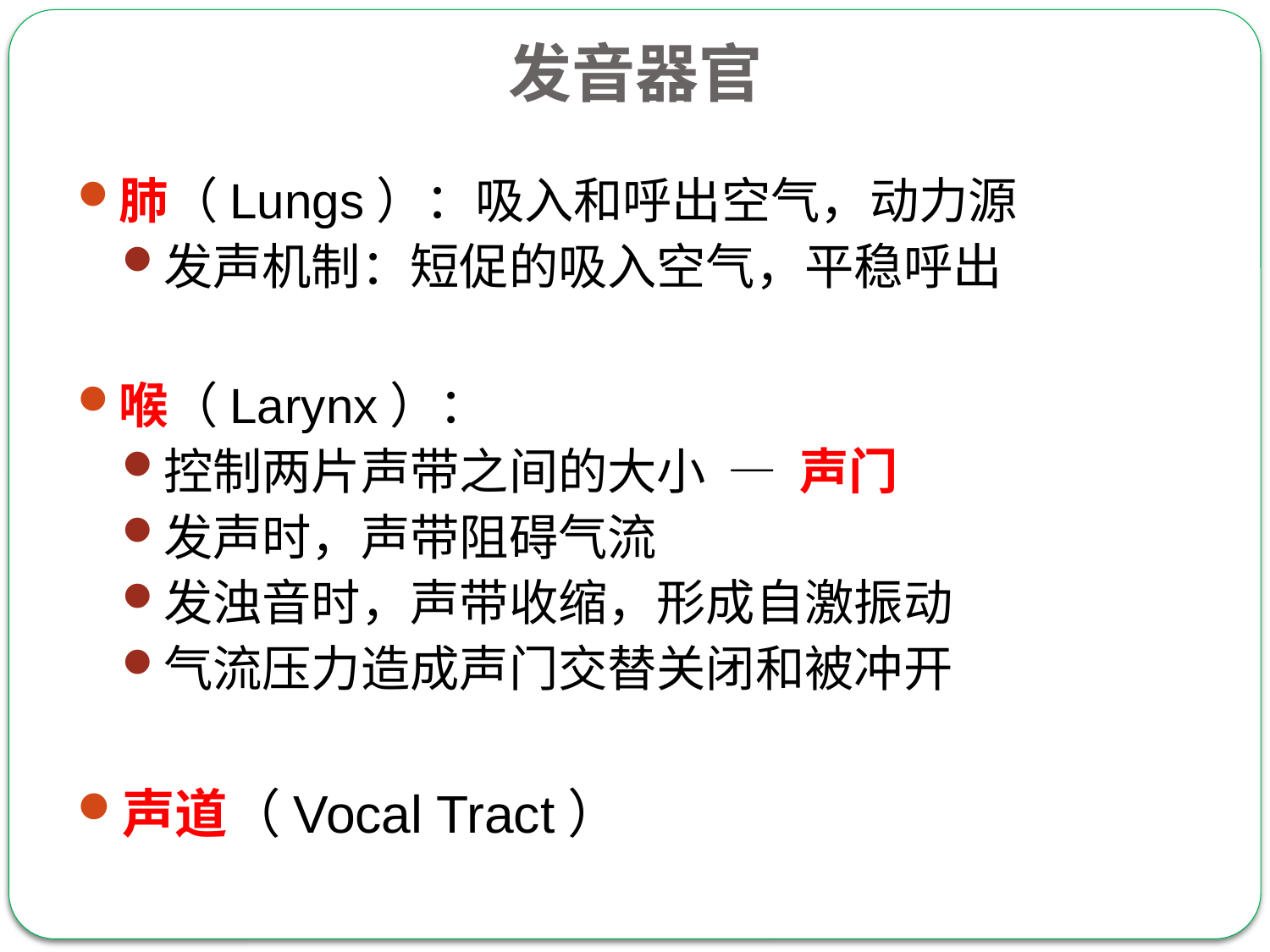

发音器官
肺（Lungs）：吸入和呼出空气，动力源
发声机制：短促的吸入空气，平稳呼出

喉（Larynx）：
控制两片声带之间的大小  —  声门
发声时，声带阻碍气流
发浊音时，声带收缩，形成自激振动
气流压力造成声门交替关闭和被冲开

声道（Vocal Tract）